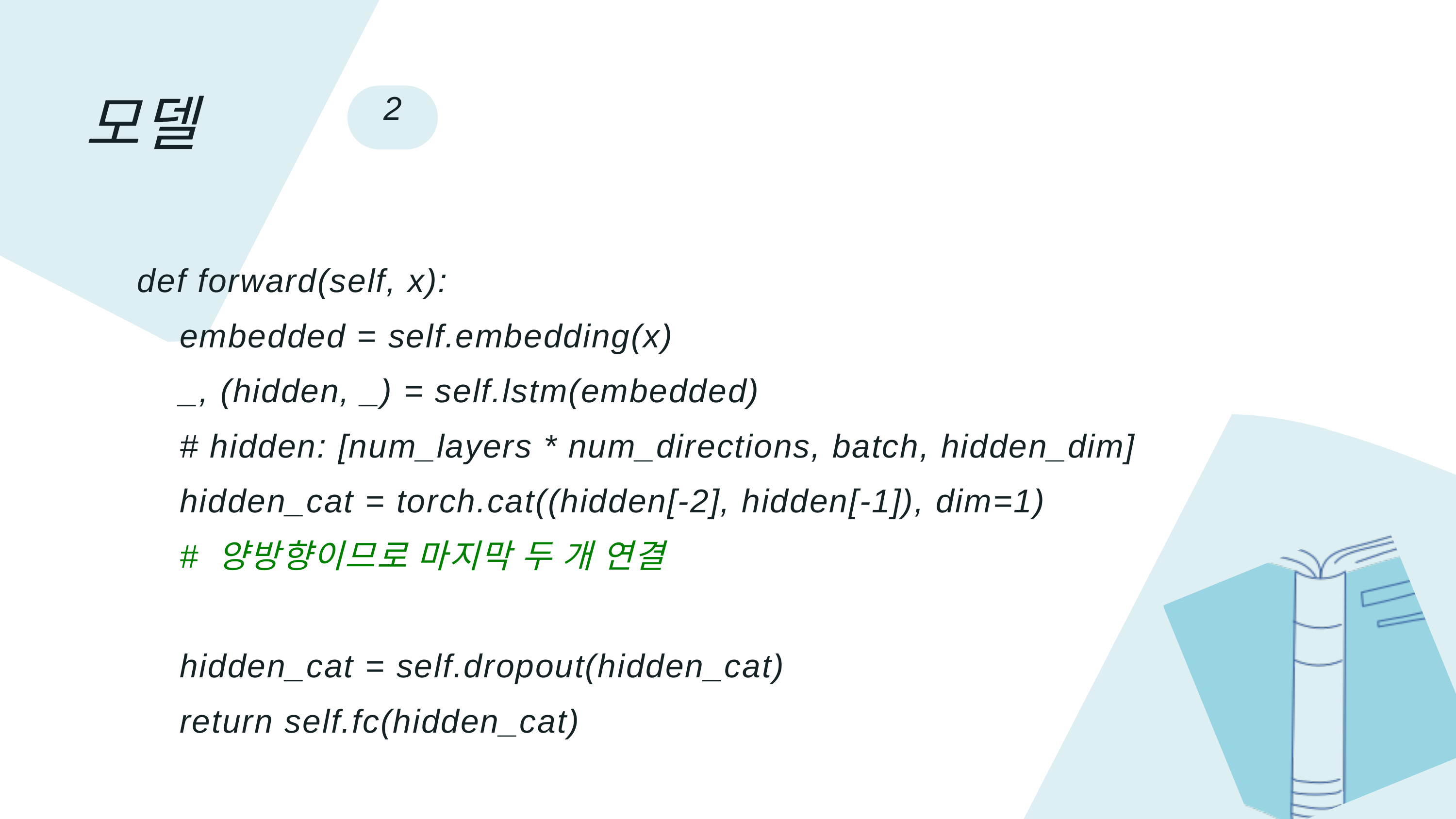

모델

2

    def forward(self, x):
        embedded = self.embedding(x)
        _, (hidden, _) = self.lstm(embedded)
        # hidden: [num_layers * num_directions, batch, hidden_dim]
        hidden_cat = torch.cat((hidden[-2], hidden[-1]), dim=1)
        # 양방향이므로 마지막 두 개 연결

        hidden_cat = self.dropout(hidden_cat)
        return self.fc(hidden_cat)